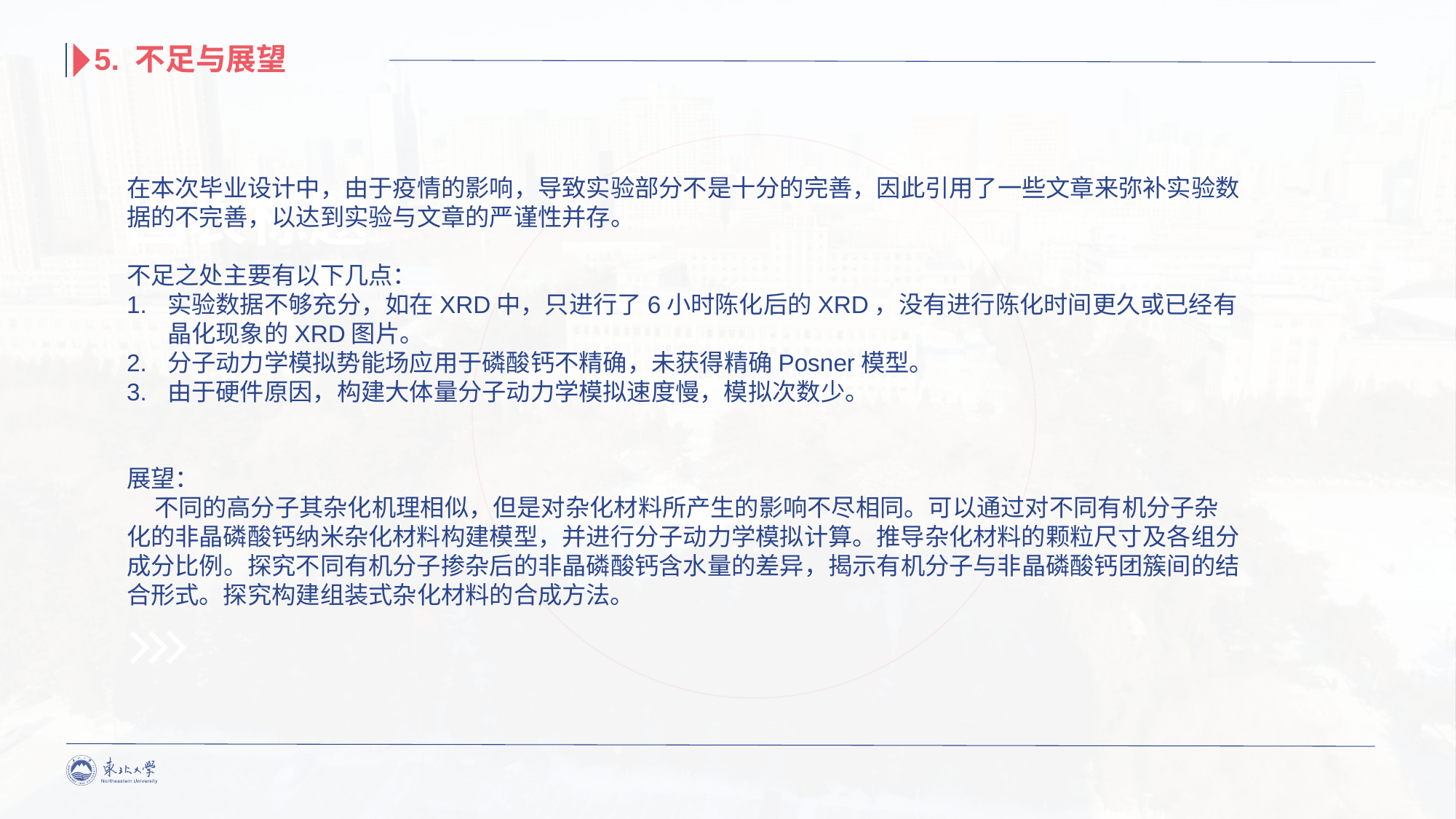

5. 不足与展望

在本次毕业设计中，由于疫情的影响，导致实验部分不是十分的完善，因此引用了一些文章来弥补实验数据的不完善，以达到实验与文章的严谨性并存。

不足之处主要有以下几点：
实验数据不够充分，如在XRD中，只进行了6小时陈化后的XRD，没有进行陈化时间更久或已经有晶化现象的XRD图片。
分子动力学模拟势能场应用于磷酸钙不精确，未获得精确Posner模型。
由于硬件原因，构建大体量分子动力学模拟速度慢，模拟次数少。

展望：
    不同的高分子其杂化机理相似，但是对杂化材料所产生的影响不尽相同。可以通过对不同有机分子杂化的非晶磷酸钙纳米杂化材料构建模型，并进行分子动力学模拟计算。推导杂化材料的颗粒尺寸及各组分成分比例。探究不同有机分子掺杂后的非晶磷酸钙含水量的差异，揭示有机分子与非晶磷酸钙团簇间的结合形式。探究构建组装式杂化材料的合成方法。
图表标题